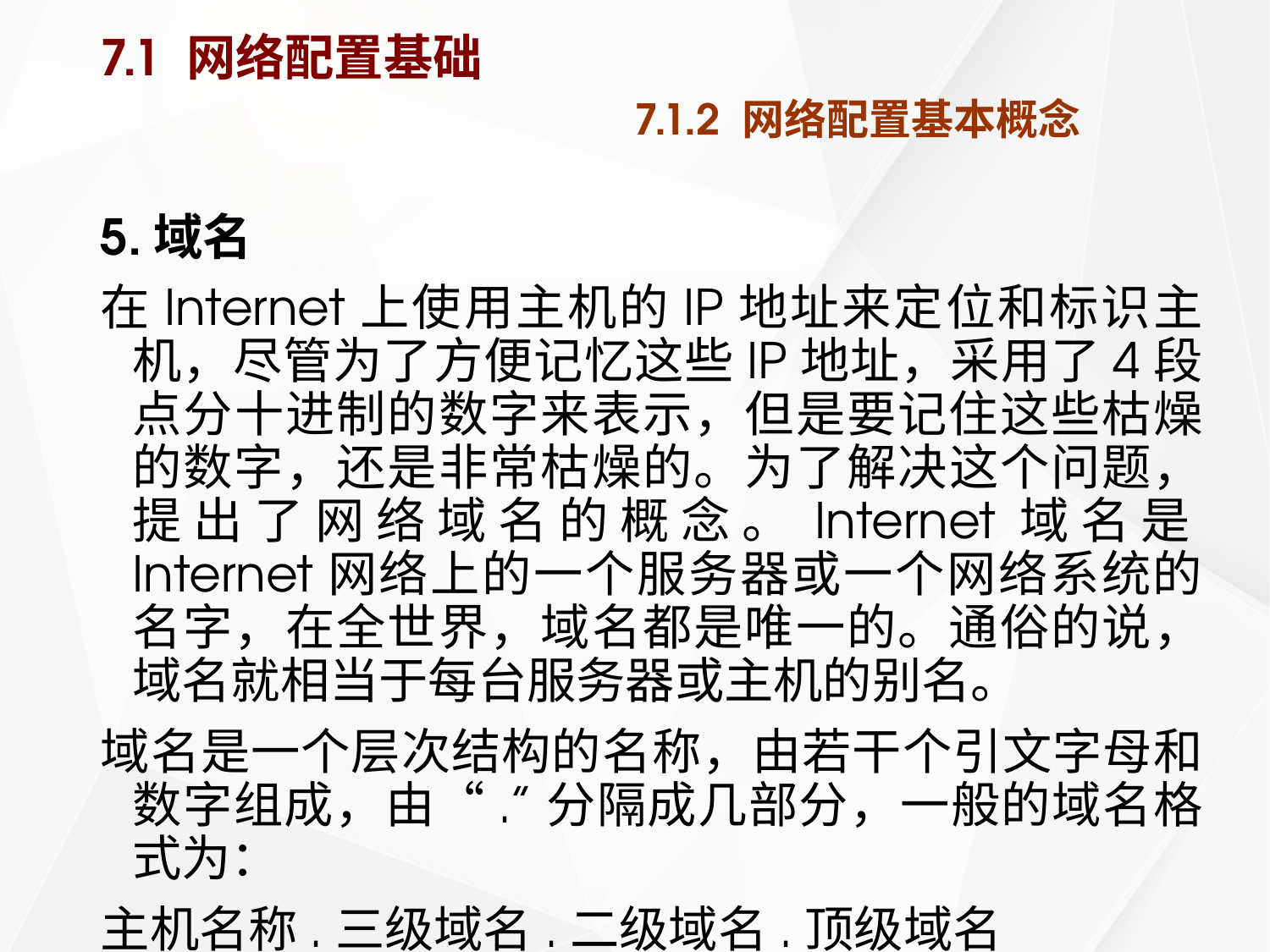

# 7.1 网络配置基础 7.1.2 网络配置基本概念
5.域名
在Internet上使用主机的IP地址来定位和标识主机，尽管为了方便记忆这些IP地址，采用了4段点分十进制的数字来表示，但是要记住这些枯燥的数字，还是非常枯燥的。为了解决这个问题，提出了网络域名的概念。Internet域名是Internet网络上的一个服务器或一个网络系统的名字，在全世界，域名都是唯一的。通俗的说，域名就相当于每台服务器或主机的别名。
域名是一个层次结构的名称，由若干个引文字母和数字组成，由“.”分隔成几部分，一般的域名格式为：
主机名称.三级域名.二级域名.顶级域名